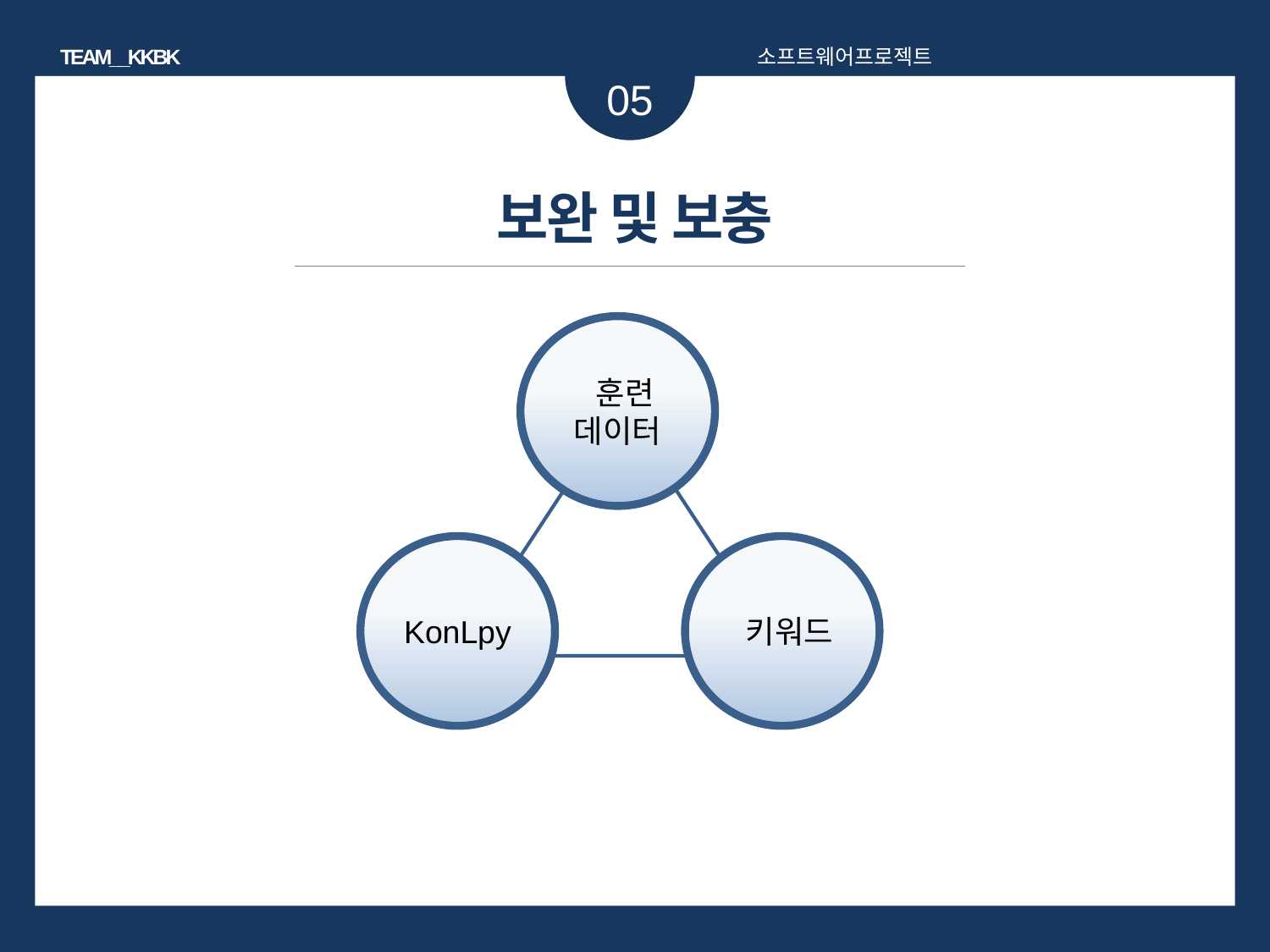

TEAM__KKBK
소프트웨어프로젝트
05

보완 및 보충
 훈련 데이터
소제목

KonLpy
 키워드